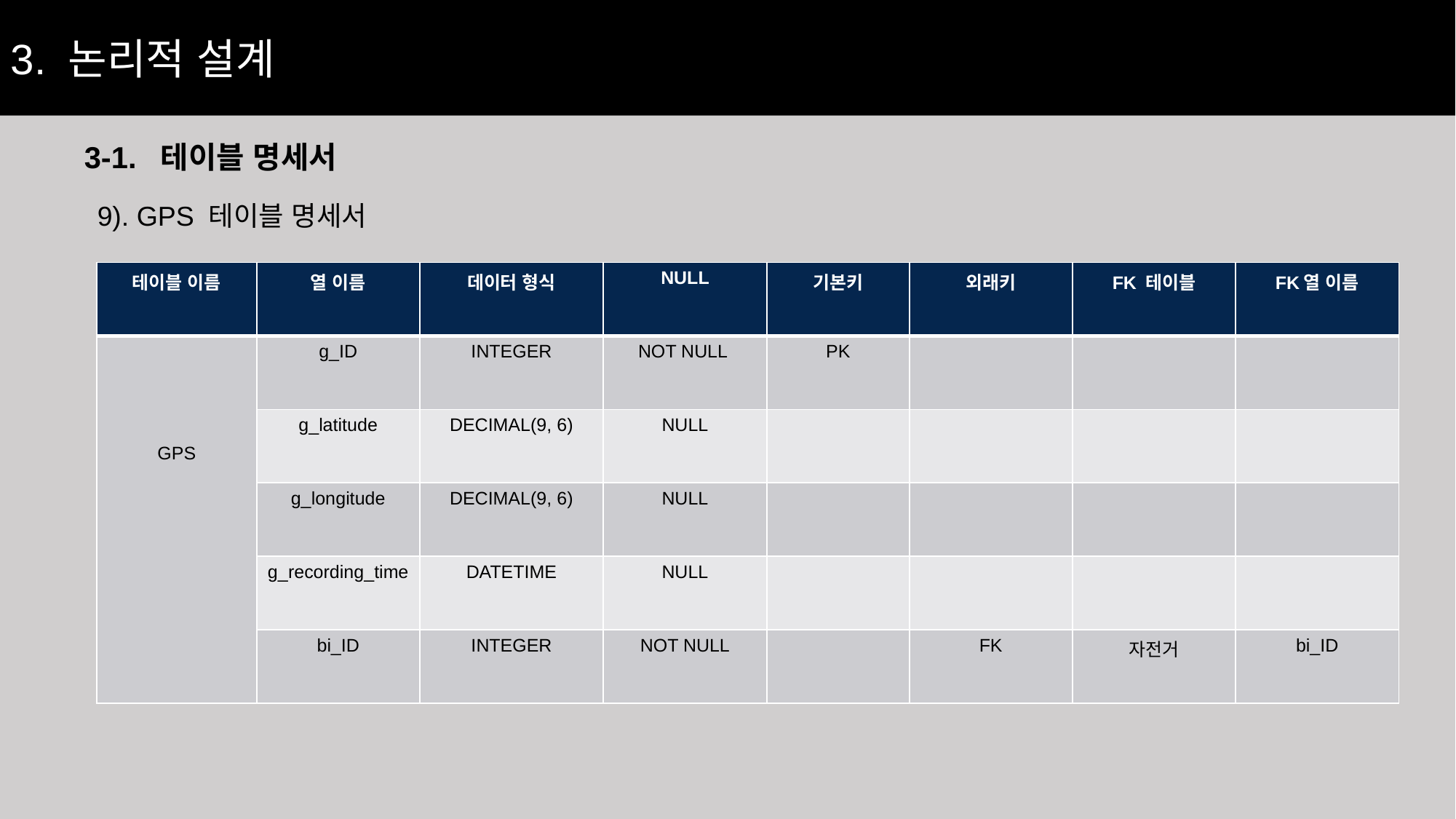

3. 논리적 설계
3-1.  테이블 명세서
9). GPS 테이블 명세서
| 테이블 이름 | 열 이름 | 데이터 형식 | NULL | 기본키 | 외래키 | FK 테이블 | FK열 이름 |
| --- | --- | --- | --- | --- | --- | --- | --- |
| GPS | g\_ID | INTEGER | NOT NULL | PK |  |  |  |
|  | g\_latitude | DECIMAL(9, 6) | NULL |  |  |  |  |
|  | g\_longitude | DECIMAL(9, 6) | NULL |  |  |  |  |
|  | g\_recording\_time | DATETIME | NULL |  |  |  |  |
|  | bi\_ID | INTEGER | NOT NULL |  | FK | 자전거 | bi\_ID |
39